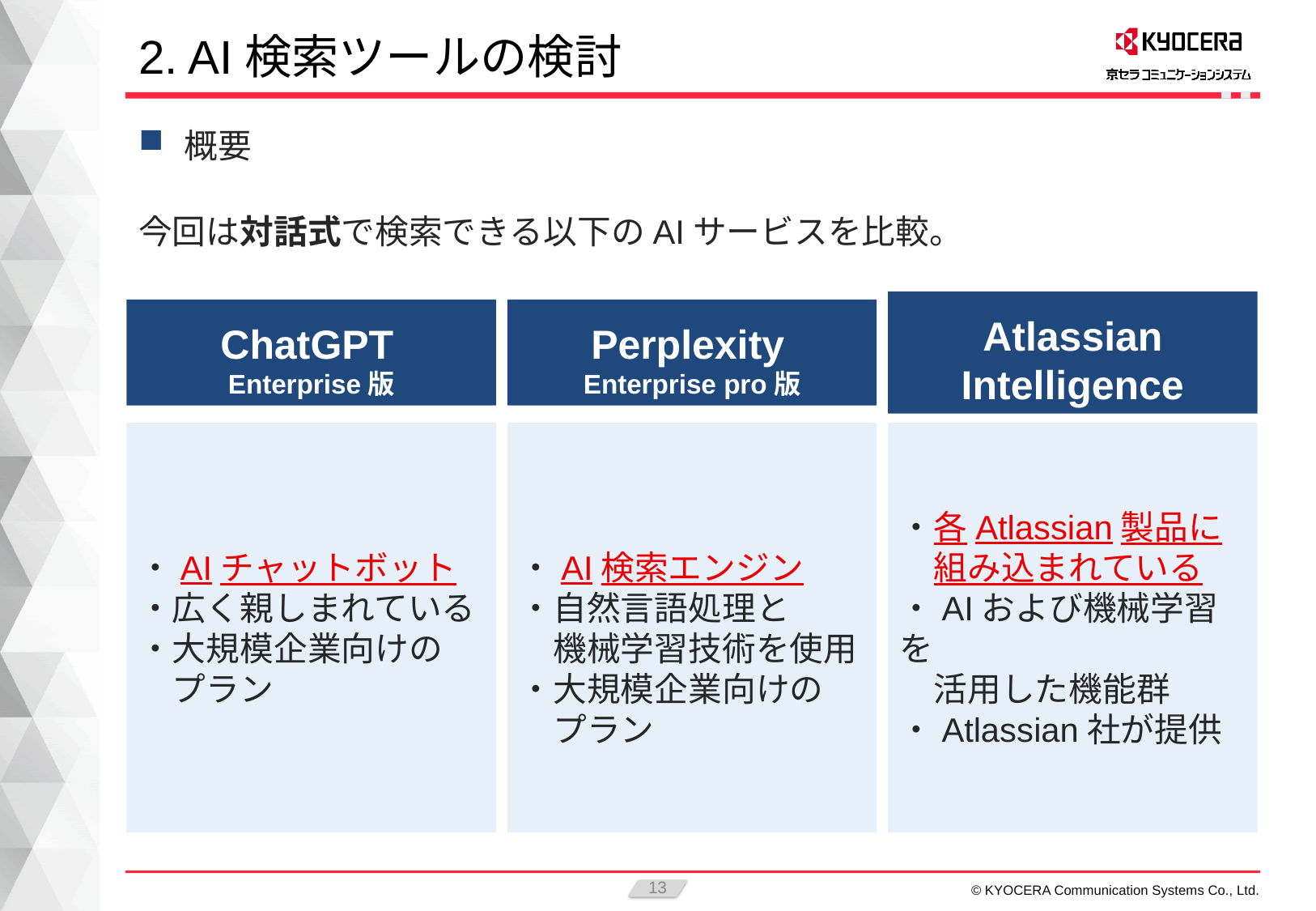

# 2. AI検索ツールの検討
概要
今回は対話式で検索できる以下のAIサービスを比較。
ChatGPT
Enterprise版
Atlassian
Intelligence
Perplexity
Enterprise pro版
・AIチャットボット
・広く親しまれている
・大規模企業向けの
　プラン

・AI検索エンジン
・自然言語処理と
　機械学習技術を使用
・大規模企業向けの
　プラン
・各Atlassian製品に
　組み込まれている
・AIおよび機械学習を
　活用した機能群
・Atlassian社が提供
13